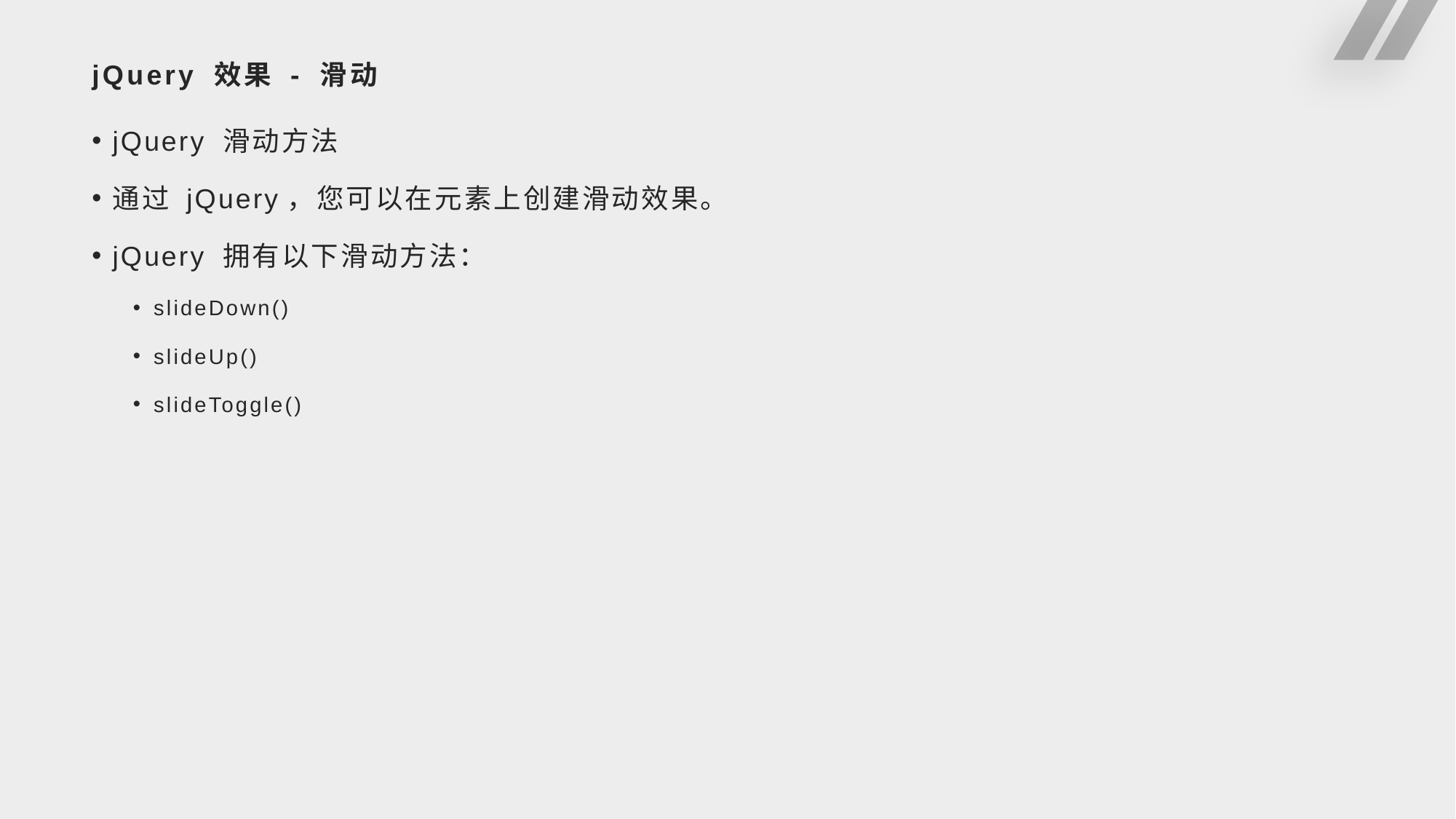

# jQuery 效果 - 滑动
jQuery 滑动方法
通过 jQuery，您可以在元素上创建滑动效果。
jQuery 拥有以下滑动方法：
slideDown()
slideUp()
slideToggle()